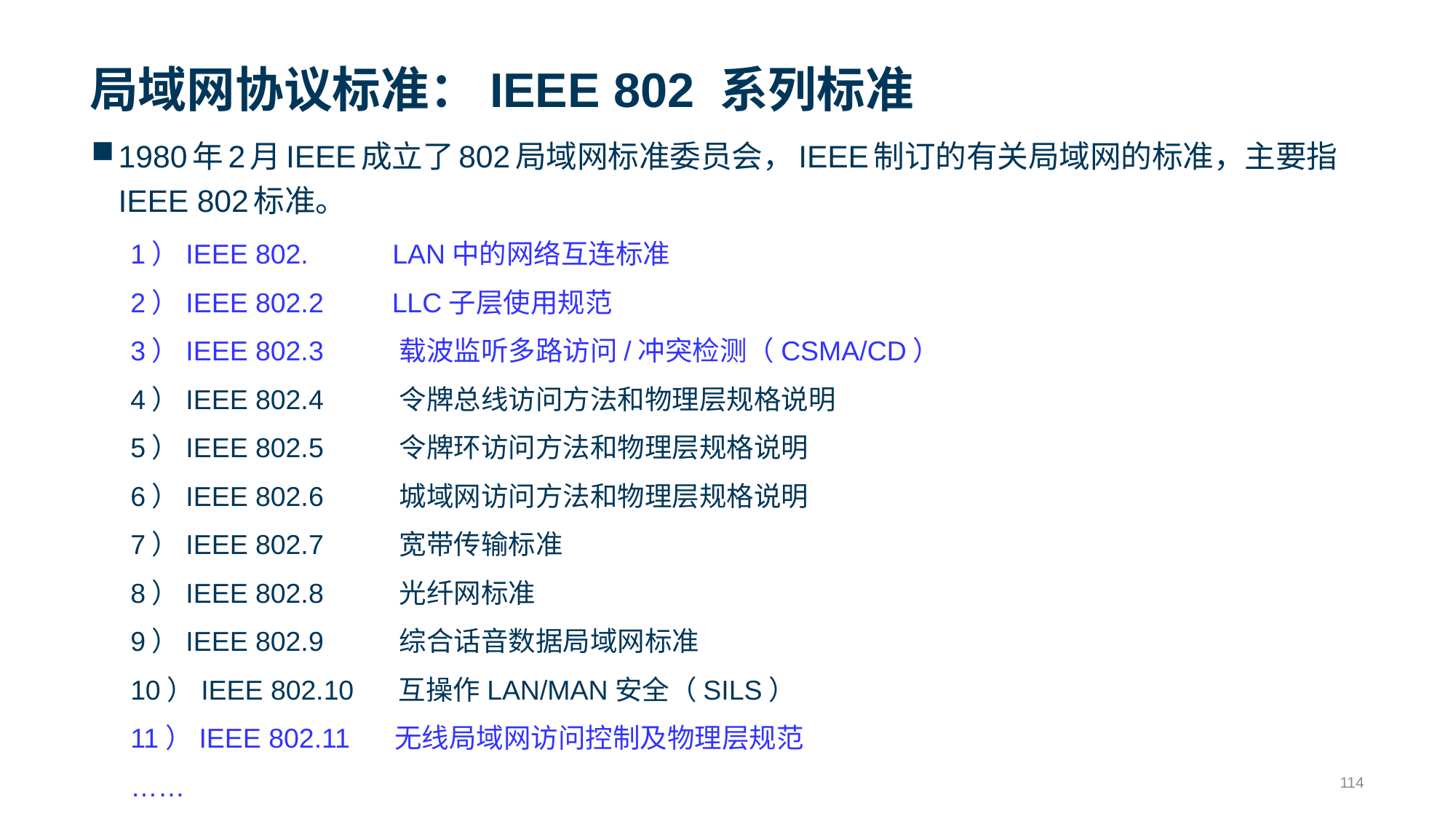

# 局域网协议标准：IEEE 802 系列标准
1980年2月IEEE成立了802局域网标准委员会，IEEE制订的有关局域网的标准，主要指IEEE 802标准。

1）IEEE 802.           LAN中的网络互连标准
2）IEEE 802.2         LLC子层使用规范
3）IEEE 802.3         载波监听多路访问/冲突检测（CSMA/CD）
4）IEEE 802.4         令牌总线访问方法和物理层规格说明
5）IEEE 802.5         令牌环访问方法和物理层规格说明
6）IEEE 802.6         城域网访问方法和物理层规格说明
7）IEEE 802.7         宽带传输标准
8）IEEE 802.8         光纤网标准
9）IEEE 802.9         综合话音数据局域网标准
10）IEEE 802.10     互操作LAN/MAN安全（SILS）
11）IEEE 802.11     无线局域网访问控制及物理层规范
……
114